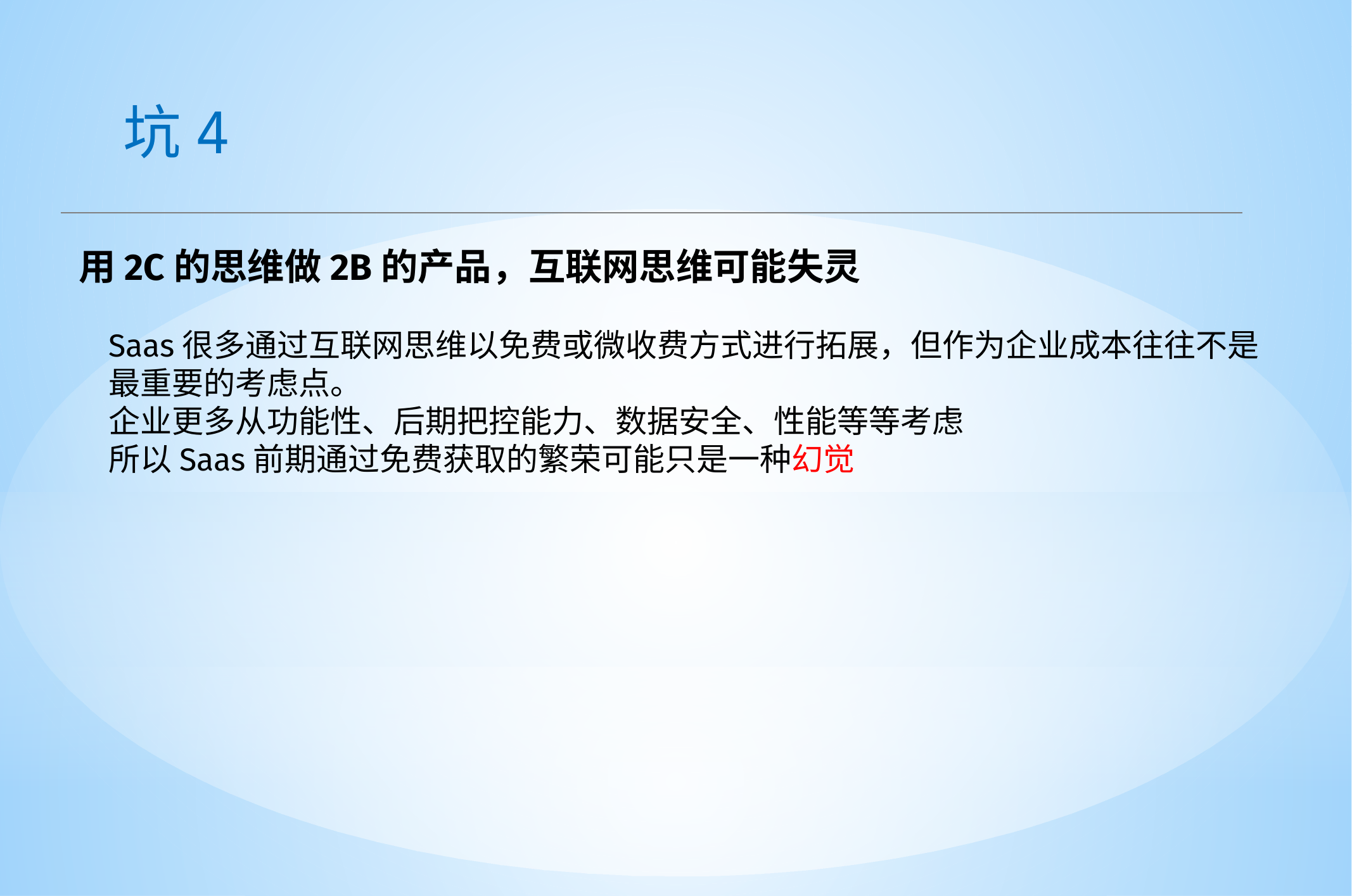

坑4
用2C的思维做2B的产品，互联网思维可能失灵
Saas很多通过互联网思维以免费或微收费方式进行拓展，但作为企业成本往往不是
最重要的考虑点。
企业更多从功能性、后期把控能力、数据安全、性能等等考虑
所以Saas前期通过免费获取的繁荣可能只是一种幻觉